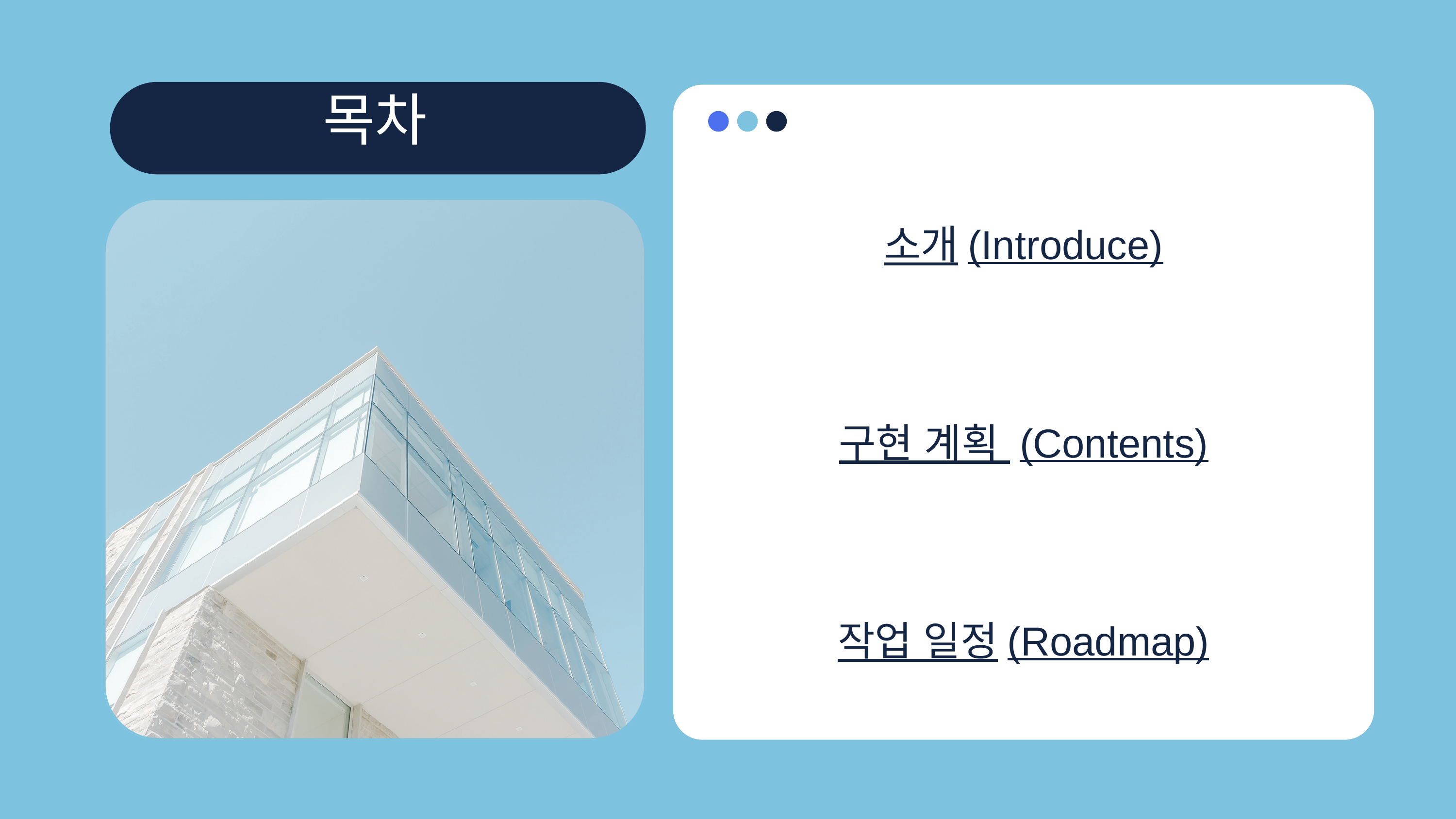

목차

소개(Introduce)
구현 계획 (Contents)
작업 일정(Roadmap)